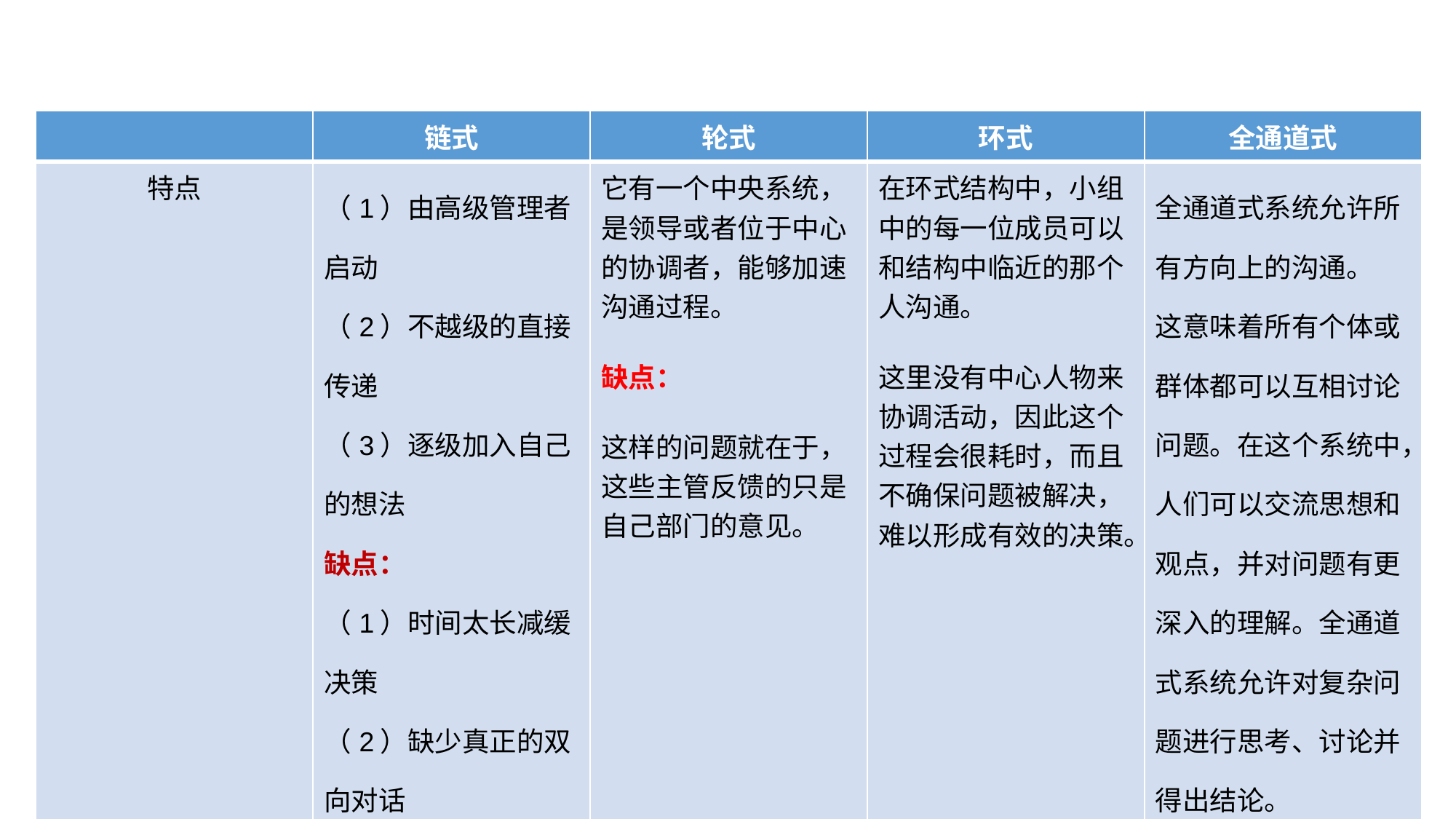

|  | 链式 | 轮式 | 环式 | 全通道式 |
| --- | --- | --- | --- | --- |
| 特点 | （1）由高级管理者启动 （2）不越级的直接传递 （3）逐级加入自己的想法 缺点： （1）时间太长减缓决策 （2）缺少真正的双向对话 | 它有一个中央系统，是领导或者位于中心的协调者，能够加速沟通过程。 缺点： 这样的问题就在于， 这些主管反馈的只是自己部门的意见。 | 在环式结构中，小组中的每一位成员可以和结构中临近的那个人沟通。 这里没有中心人物来协调活动，因此这个过程会很耗时，而且不确保问题被解决，难以形成有效的决策。 | 全通道式系统允许所有方向上的沟通。 这意味着所有个体或群体都可以互相讨论问题。在这个系统中，人们可以交流思想和观点，并对问题有更深入的理解。全通道式系统允许对复杂问题进行思考、讨论并得出结论。 |